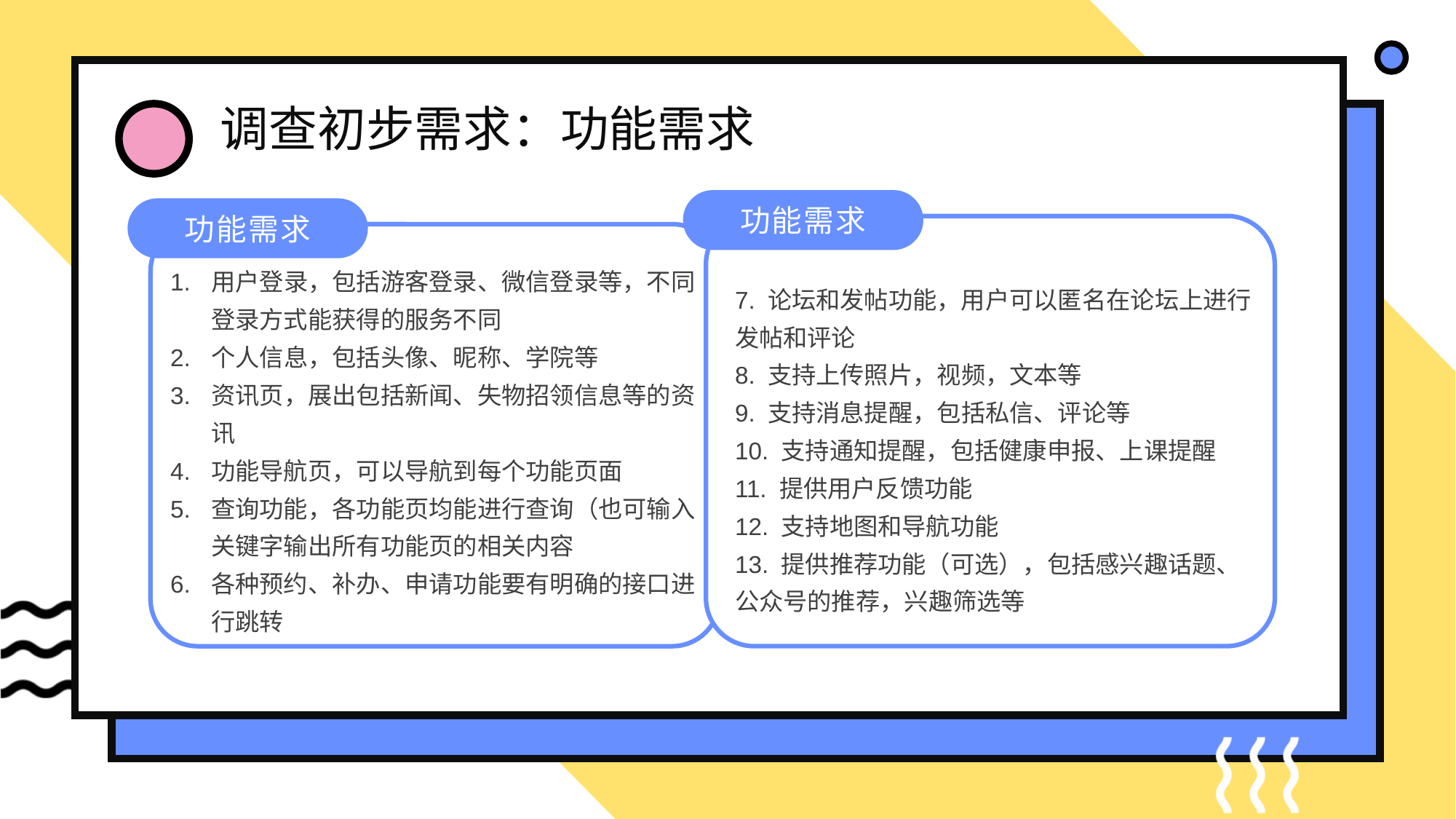

调查初步需求：功能需求
功能需求

7. 论坛和发帖功能，用户可以匿名在论坛上进行发帖和评论
8. 支持上传照片，视频，文本等
9. 支持消息提醒，包括私信、评论等
10. 支持通知提醒，包括健康申报、上课提醒
11. 提供用户反馈功能
12. 支持地图和导航功能
13. 提供推荐功能（可选），包括感兴趣话题、公众号的推荐，兴趣筛选等
功能需求

用户登录，包括游客登录、微信登录等，不同登录方式能获得的服务不同
个人信息，包括头像、昵称、学院等
资讯页，展出包括新闻、失物招领信息等的资讯
功能导航页，可以导航到每个功能页面
查询功能，各功能页均能进行查询（也可输入关键字输出所有功能页的相关内容
各种预约、补办、申请功能要有明确的接口进行跳转